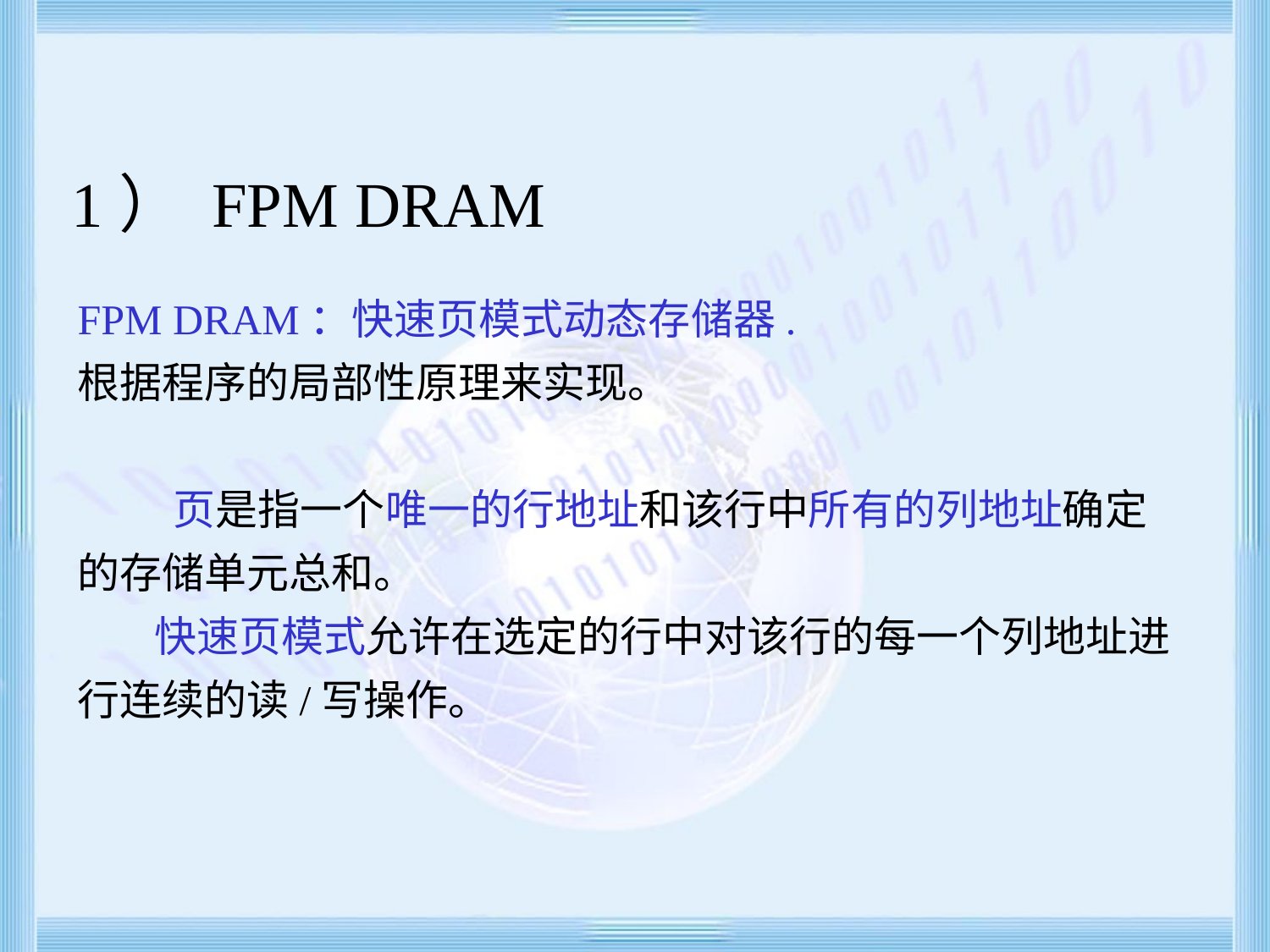

1） FPM DRAM
FPM DRAM：快速页模式动态存储器.
根据程序的局部性原理来实现。

         页是指一个唯一的行地址和该行中所有的列地址确定的存储单元总和。
       快速页模式允许在选定的行中对该行的每一个列地址进行连续的读/写操作。

57